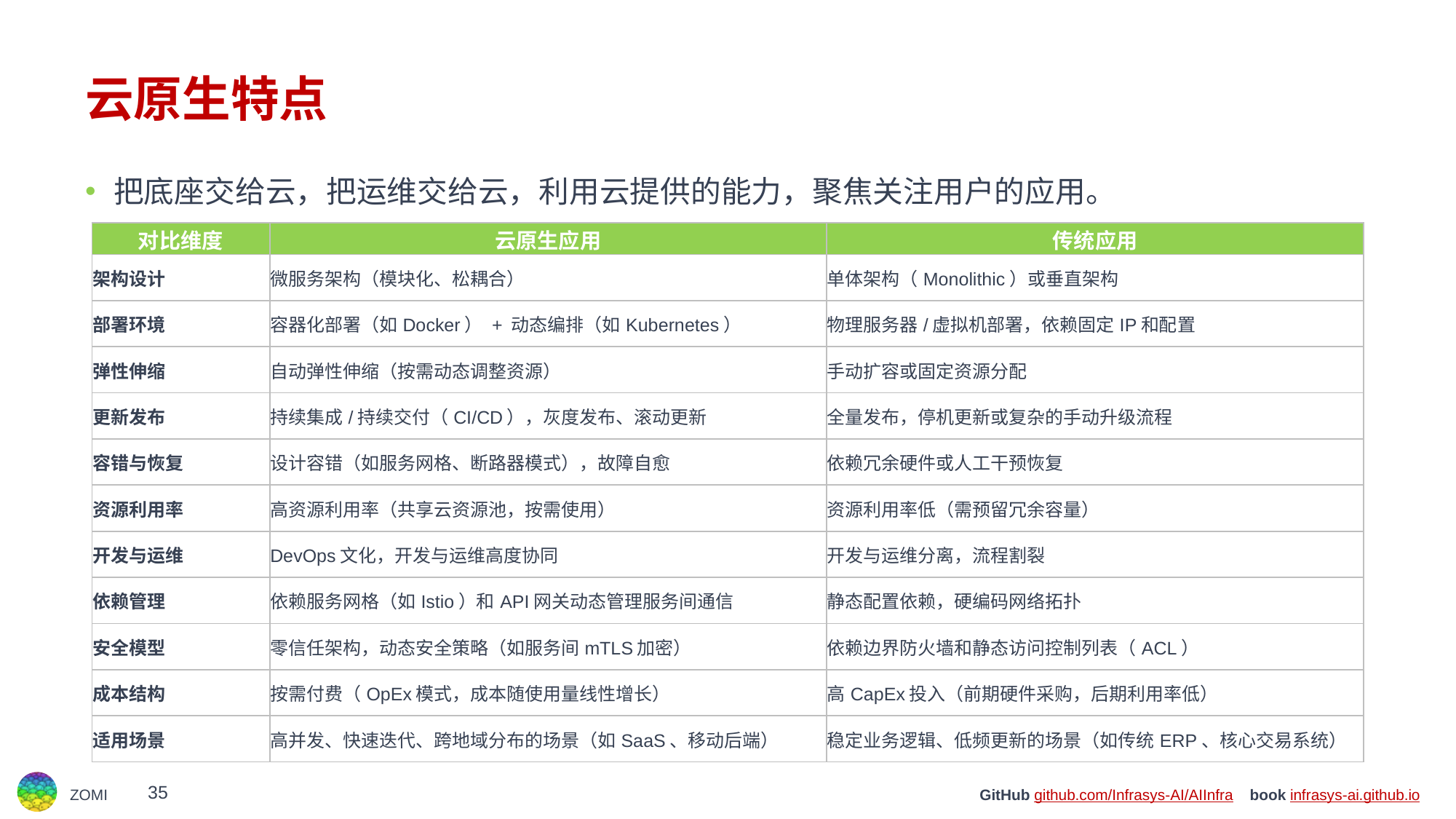

# 云原生特点
把底座交给云，把运维交给云，利用云提供的能力，聚焦关注用户的应用。
| 对比维度 | 云原生应用 | 传统应用 |
| --- | --- | --- |
| 架构设计 | 微服务架构（模块化、松耦合） | 单体架构（Monolithic）或垂直架构 |
| 部署环境 | 容器化部署（如Docker） + 动态编排（如Kubernetes） | 物理服务器/虚拟机部署，依赖固定IP和配置 |
| 弹性伸缩 | 自动弹性伸缩（按需动态调整资源） | 手动扩容或固定资源分配 |
| 更新发布 | 持续集成/持续交付（CI/CD），灰度发布、滚动更新 | 全量发布，停机更新或复杂的手动升级流程 |
| 容错与恢复 | 设计容错（如服务网格、断路器模式），故障自愈 | 依赖冗余硬件或人工干预恢复 |
| 资源利用率 | 高资源利用率（共享云资源池，按需使用） | 资源利用率低（需预留冗余容量） |
| 开发与运维 | DevOps文化，开发与运维高度协同 | 开发与运维分离，流程割裂 |
| 依赖管理 | 依赖服务网格（如Istio）和API网关动态管理服务间通信 | 静态配置依赖，硬编码网络拓扑 |
| 安全模型 | 零信任架构，动态安全策略（如服务间mTLS加密） | 依赖边界防火墙和静态访问控制列表（ACL） |
| 成本结构 | 按需付费（OpEx模式，成本随使用量线性增长） | 高CapEx投入（前期硬件采购，后期利用率低） |
| 适用场景 | 高并发、快速迭代、跨地域分布的场景（如SaaS、移动后端） | 稳定业务逻辑、低频更新的场景（如传统ERP、核心交易系统） |